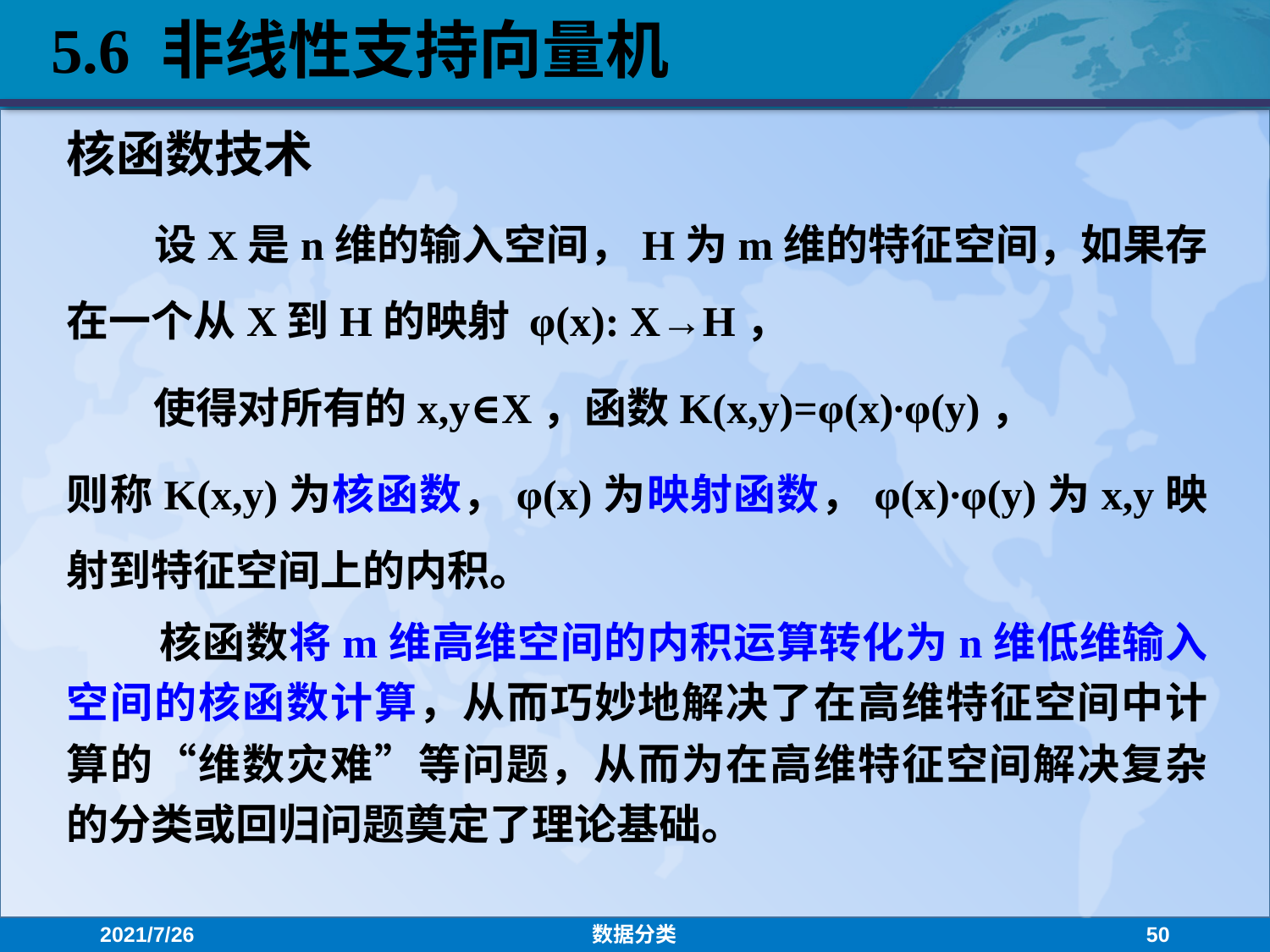

5.6 非线性支持向量机
核函数技术
        设X是n维的输入空间，Η为m维的特征空间，如果存在一个从X到Η的映射 φ(x): X→Η，
        使得对所有的x,y∈X，函数Κ(x,y)=φ(x)∙φ(y)，
则称Κ(x,y)为核函数，φ(x)为映射函数，φ(x)∙φ(y)为x,y映射到特征空间上的内积。
        核函数将m维高维空间的内积运算转化为n维低维输入空间的核函数计算，从而巧妙地解决了在高维特征空间中计算的“维数灾难”等问题，从而为在高维特征空间解决复杂的分类或回归问题奠定了理论基础。

2021/7/26
数据分类
50